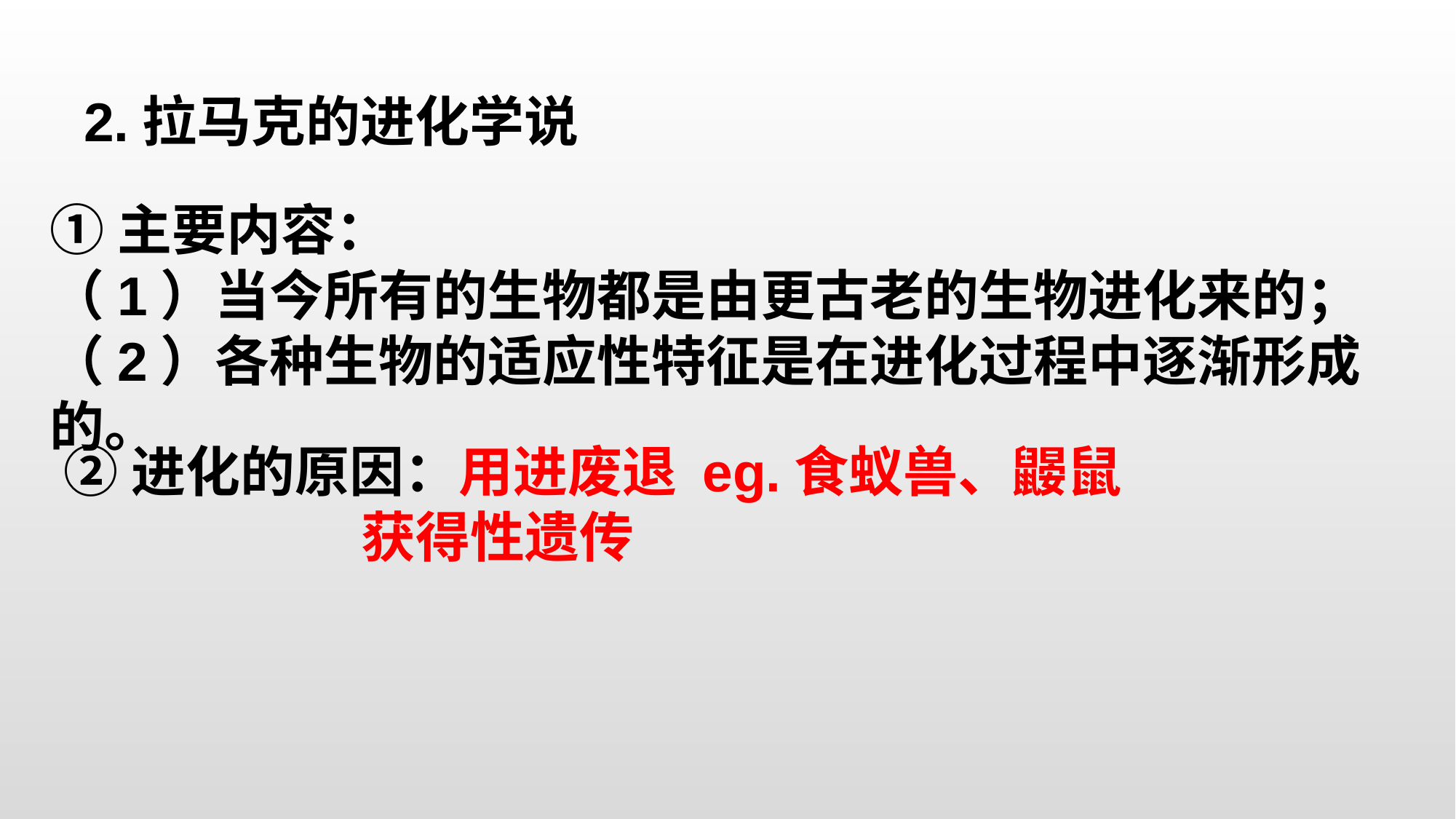

2.拉马克的进化学说
①主要内容：
（1）当今所有的生物都是由更古老的生物进化来的；
（2）各种生物的适应性特征是在进化过程中逐渐形成的。
②进化的原因：用进废退 eg.食蚁兽、鼹鼠
                       获得性遗传